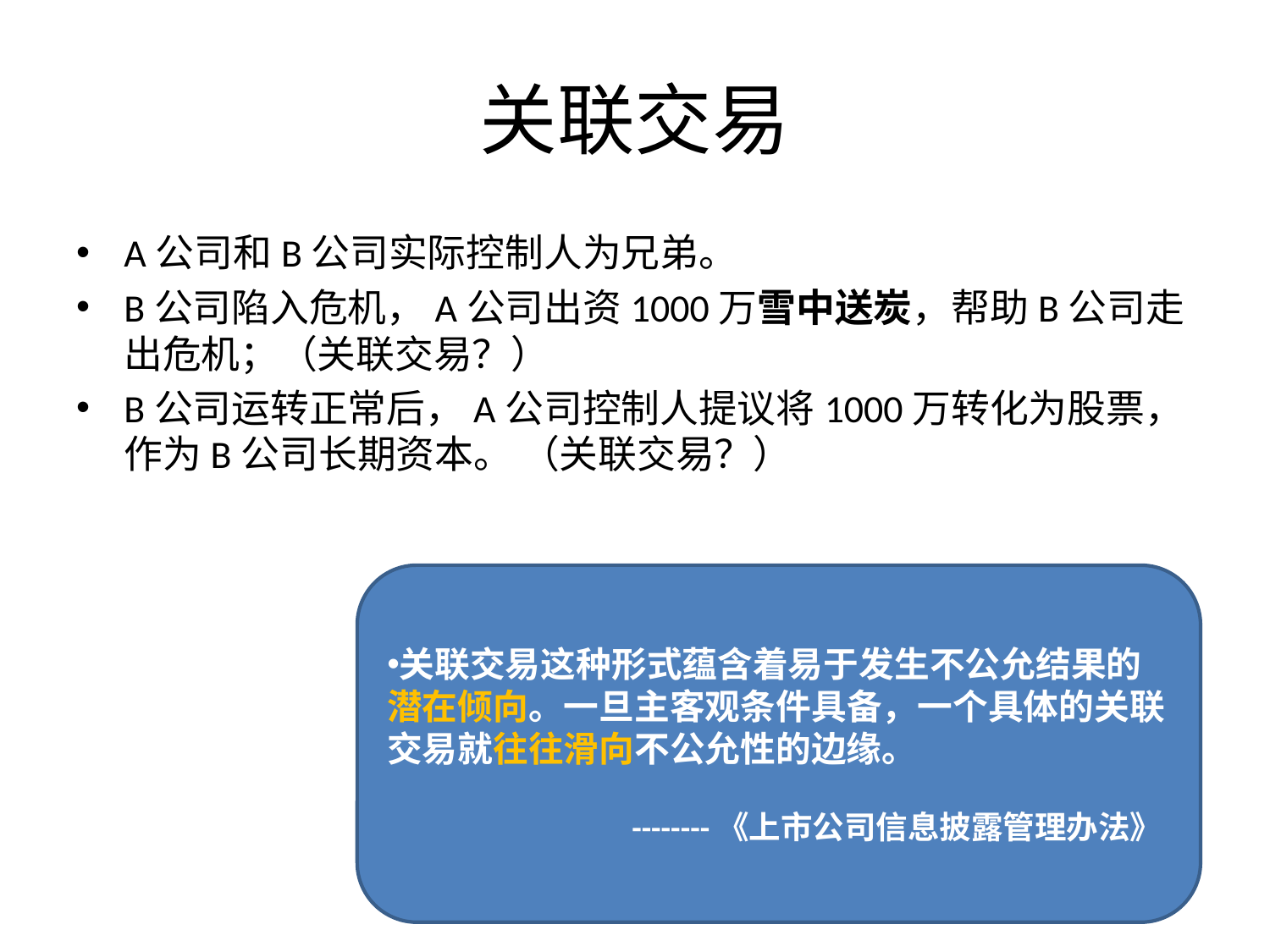

# 关联交易
A公司和B公司实际控制人为兄弟。
B公司陷入危机，A公司出资1000万雪中送炭，帮助B公司走出危机；（关联交易？）
B公司运转正常后，A公司控制人提议将1000万转化为股票，作为B公司长期资本。 （关联交易？）
关联交易这种形式蕴含着易于发生不公允结果的潜在倾向。一旦主客观条件具备，一个具体的关联交易就往往滑向不公允性的边缘。

                                  --------《上市公司信息披露管理办法》